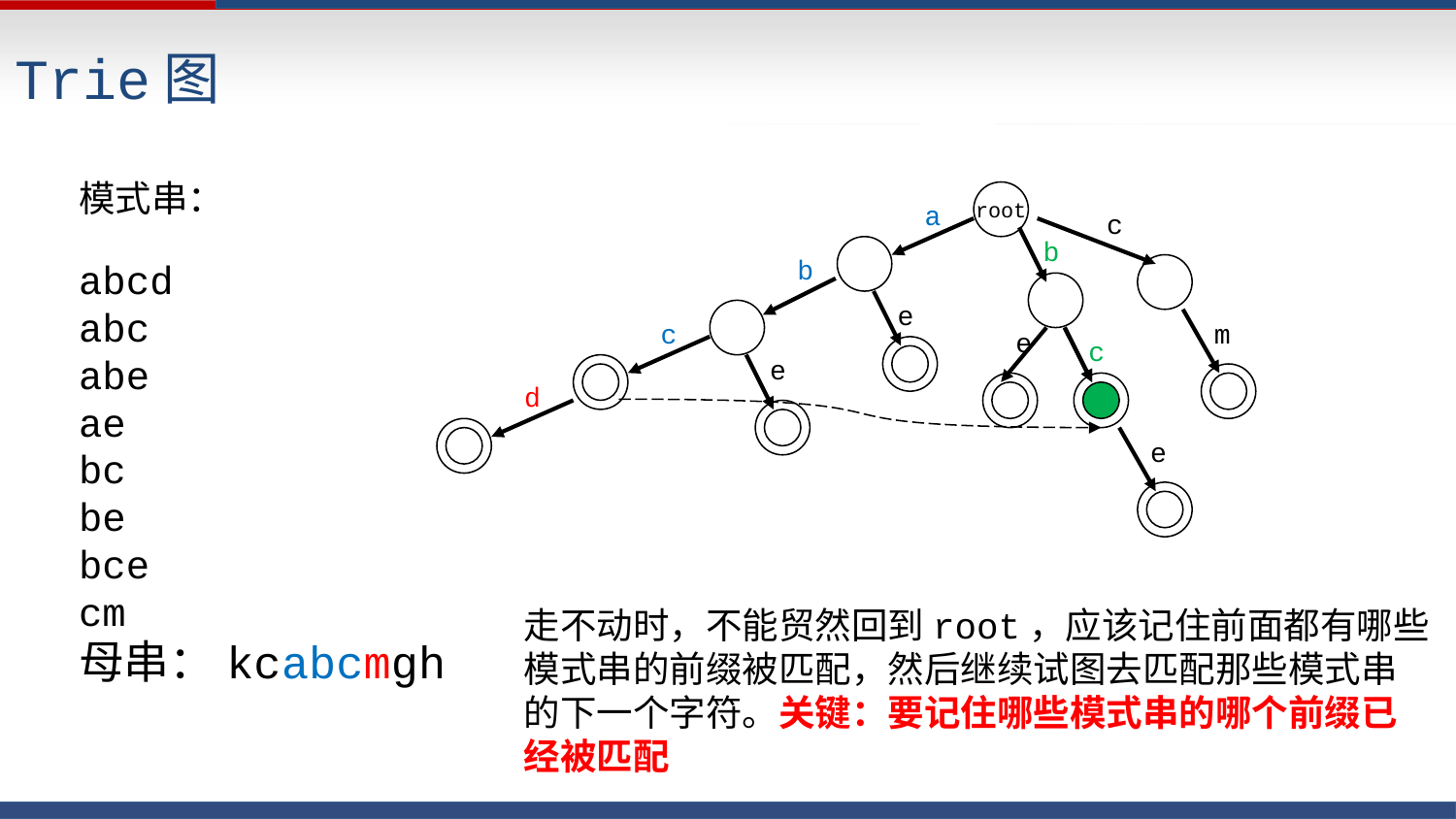

Trie图

模式串：

abcd
abc
abe
ae
bc
be
bce
cm
母串：kcabcmgh

root
a
c

b

b

e

c

m
e

c

e

d

e

走不动时，不能贸然回到root，应该记住前面都有哪些模式串的前缀被匹配，然后继续试图去匹配那些模式串的下一个字符。关键：要记住哪些模式串的哪个前缀已经被匹配